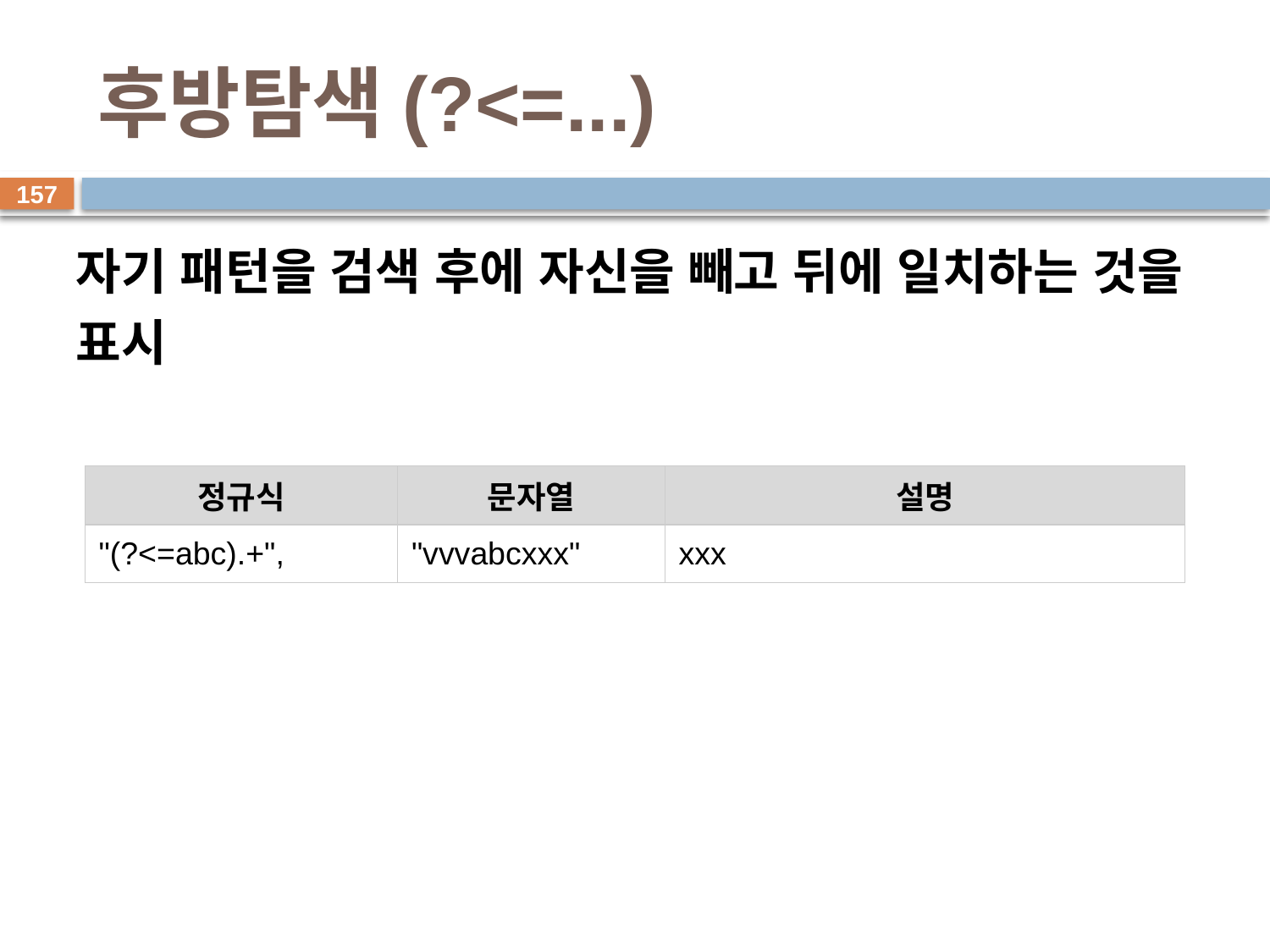

# 후방탐색(?<=...)
157
자기 패턴을 검색 후에 자신을 빼고 뒤에 일치하는 것을 표시

| 정규식 | 문자열 | 설명 |
| --- | --- | --- |
| "(?<=abc).+", | "vvvabcxxx" | xxx |